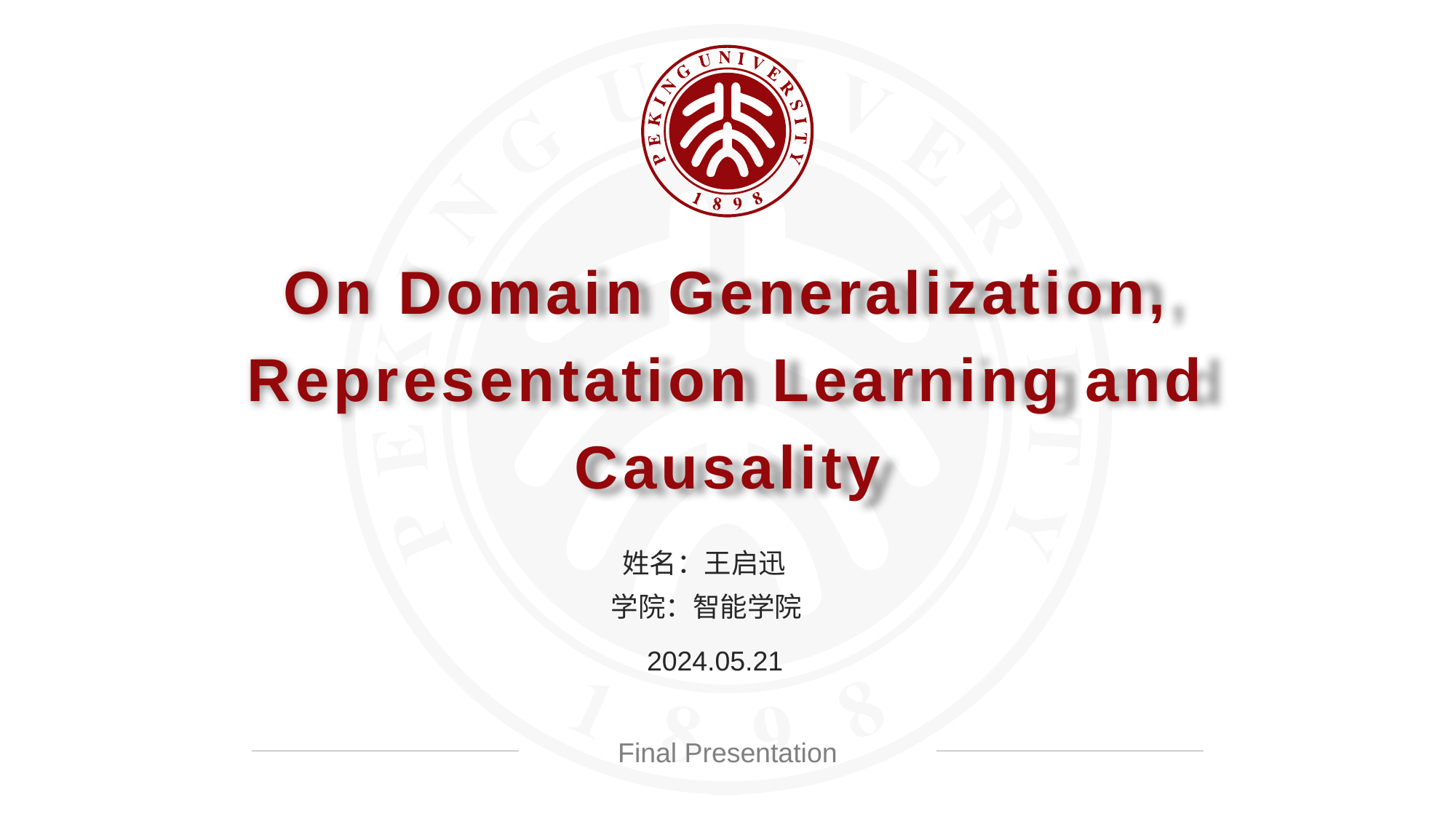

On Domain Generalization, Representation Learning and Causality
姓名：王启迅
学院：智能学院
2024.05.21
Final Presentation